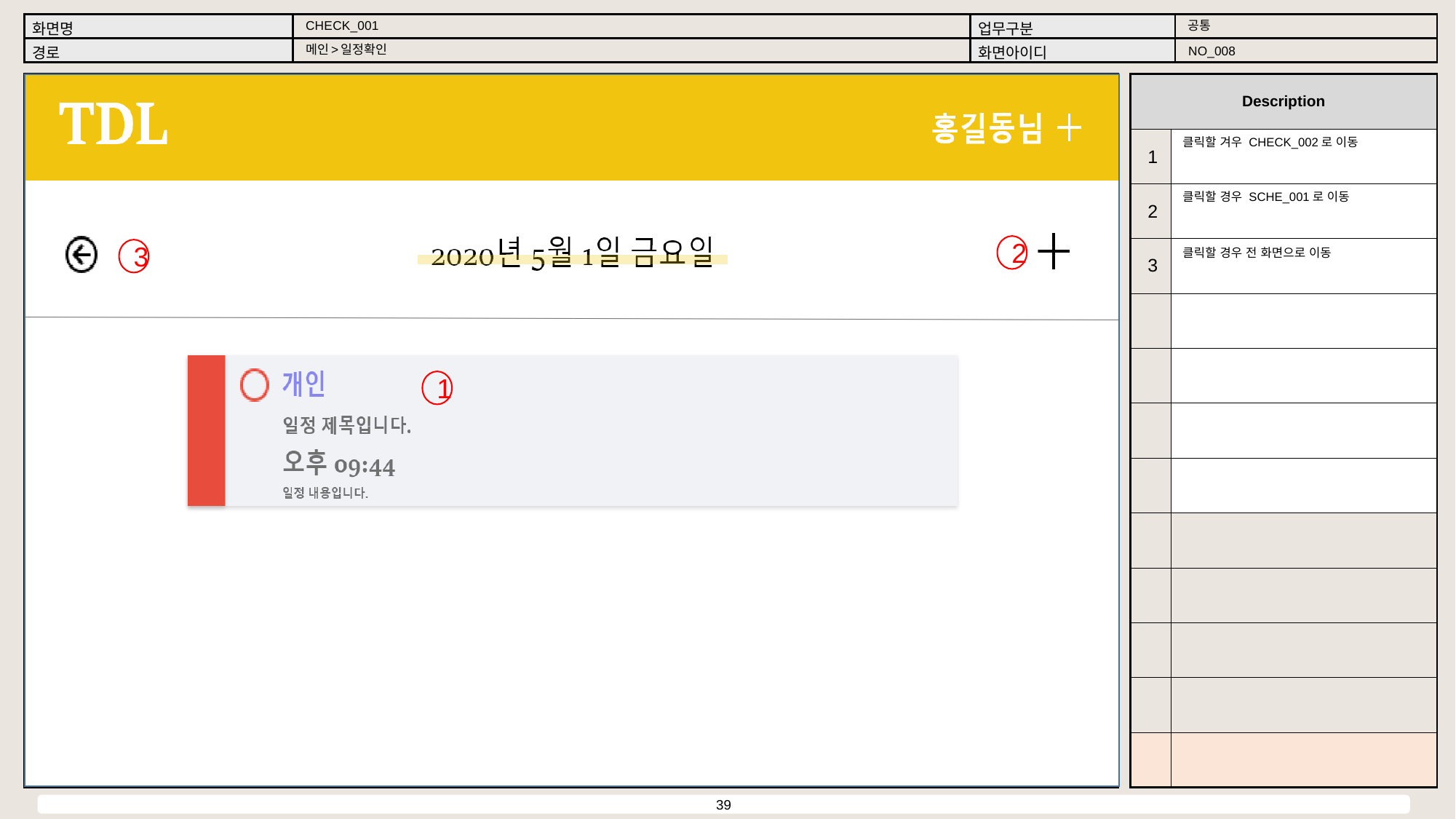

공통
CHECK_001
메인>일정확인
NO_008

클릭할 겨우 CHECK_002로 이동
1
클릭할 경우 SCHE_001로 이동
2
2
3
클릭할 경우 전 화면으로 이동
3
1